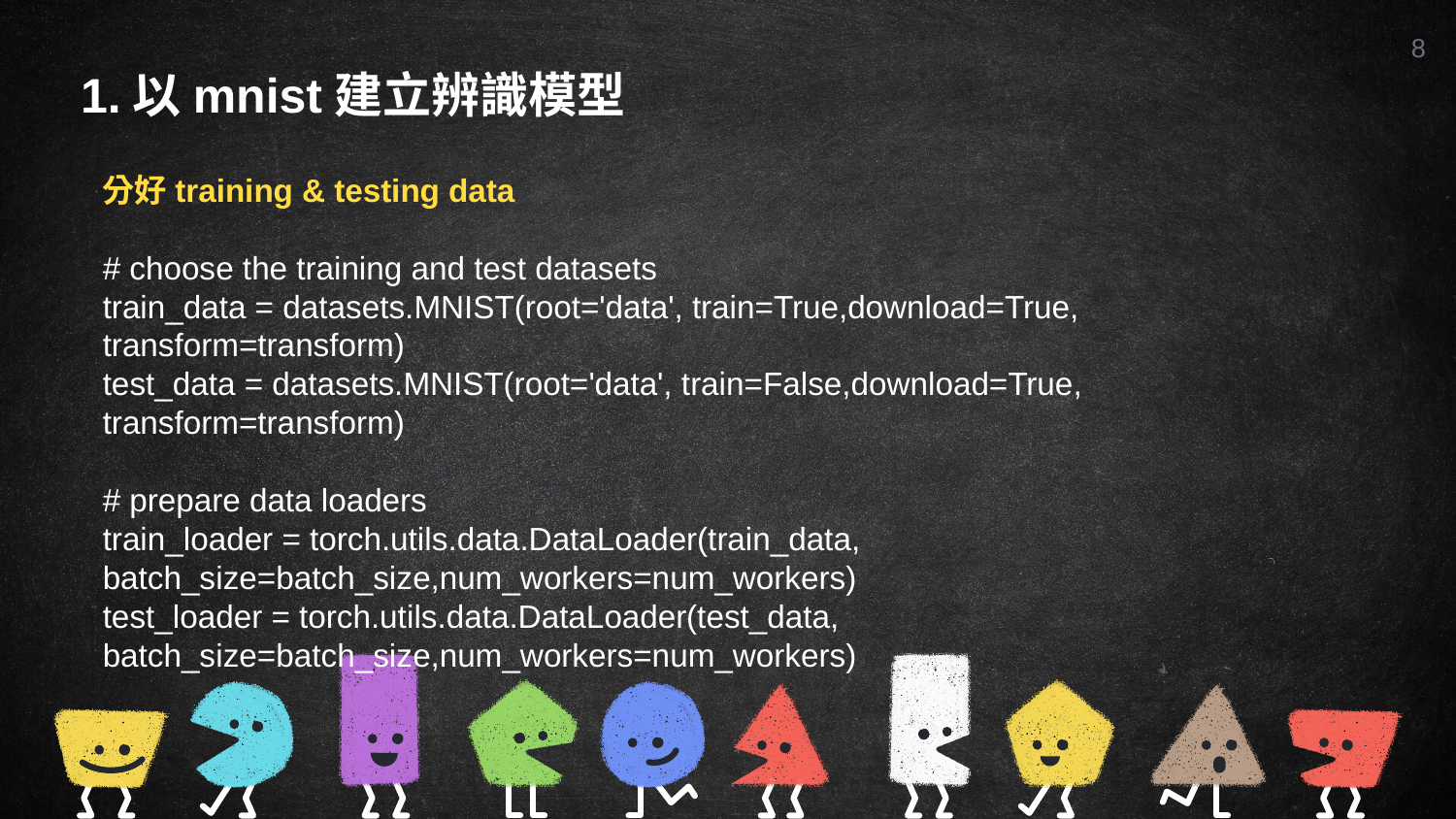

8
1.以mnist建立辨識模型
分好training & testing data

# choose the training and test datasets
train_data = datasets.MNIST(root='data', train=True,download=True, transform=transform)
test_data = datasets.MNIST(root='data', train=False,download=True, transform=transform)

# prepare data loaders
train_loader = torch.utils.data.DataLoader(train_data, batch_size=batch_size,num_workers=num_workers)
test_loader = torch.utils.data.DataLoader(test_data, batch_size=batch_size,num_workers=num_workers)